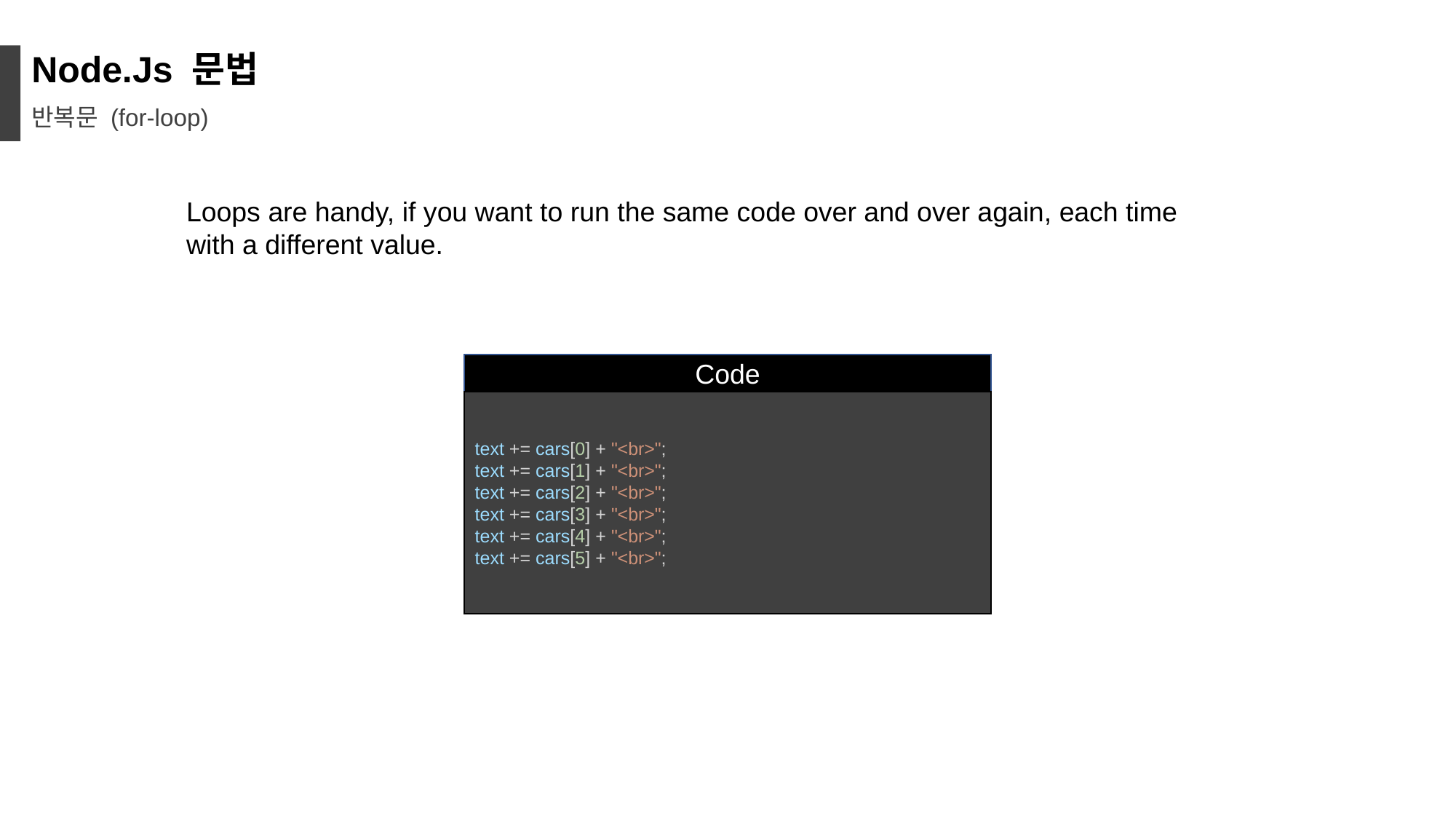

Node.Js 문법
반복문 (for-loop)
Loops are handy, if you want to run the same code over and over again, each time with a different value.
Code
text += cars[0] + "<br>";
text += cars[1] + "<br>";
text += cars[2] + "<br>";
text += cars[3] + "<br>";
text += cars[4] + "<br>";
text += cars[5] + "<br>";